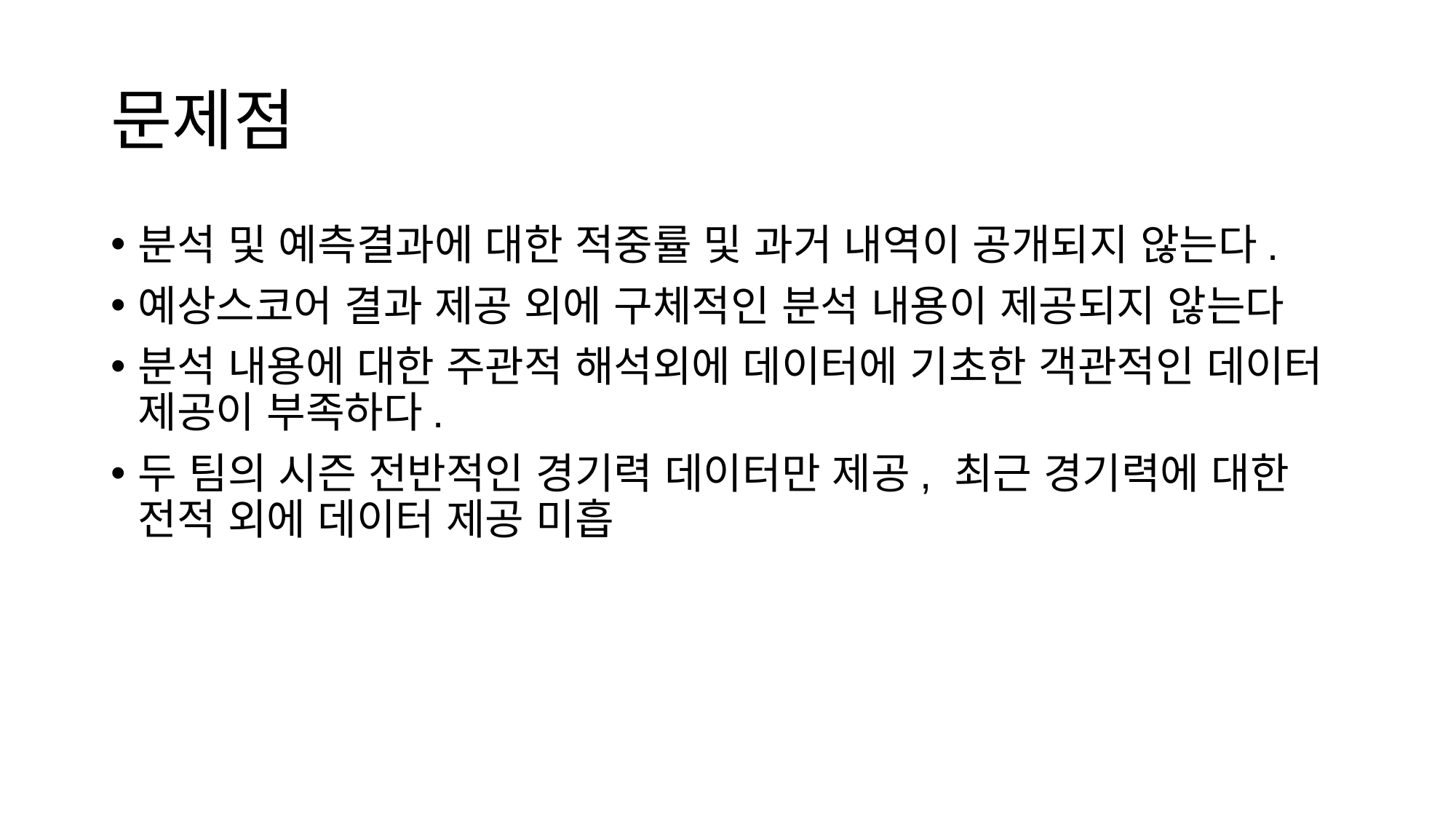

# 문제점
분석 및 예측결과에 대한 적중률 및 과거 내역이 공개되지 않는다.
예상스코어 결과 제공 외에 구체적인 분석 내용이 제공되지 않는다
분석 내용에 대한 주관적 해석외에 데이터에 기초한 객관적인 데이터 제공이 부족하다.
두 팀의 시즌 전반적인 경기력 데이터만 제공, 최근 경기력에 대한 전적 외에 데이터 제공 미흡